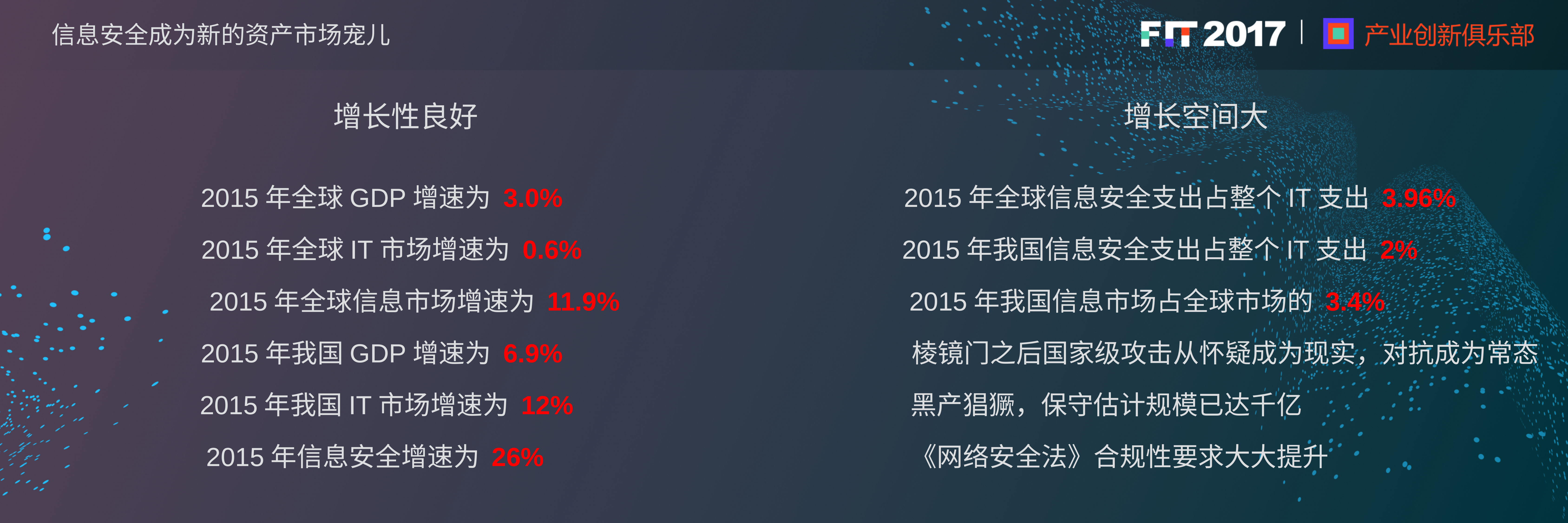

信息安全成为新的资产市场宠儿
增长空间大
增长性良好
2015年全球GDP增速为 3.0%
2015年全球信息安全支出占整个IT支出 3.96%
2015年全球IT市场增速为 0.6%
2015年我国信息安全支出占整个IT支出 2%
2015年全球信息市场增速为 11.9%
2015年我国信息市场占全球市场的 3.4%
2015年我国GDP增速为 6.9%
棱镜门之后国家级攻击从怀疑成为现实，对抗成为常态
2015年我国IT市场增速为 12%
黑产猖獗，保守估计规模已达千亿
《网络安全法》合规性要求大大提升
2015年信息安全增速为 26%